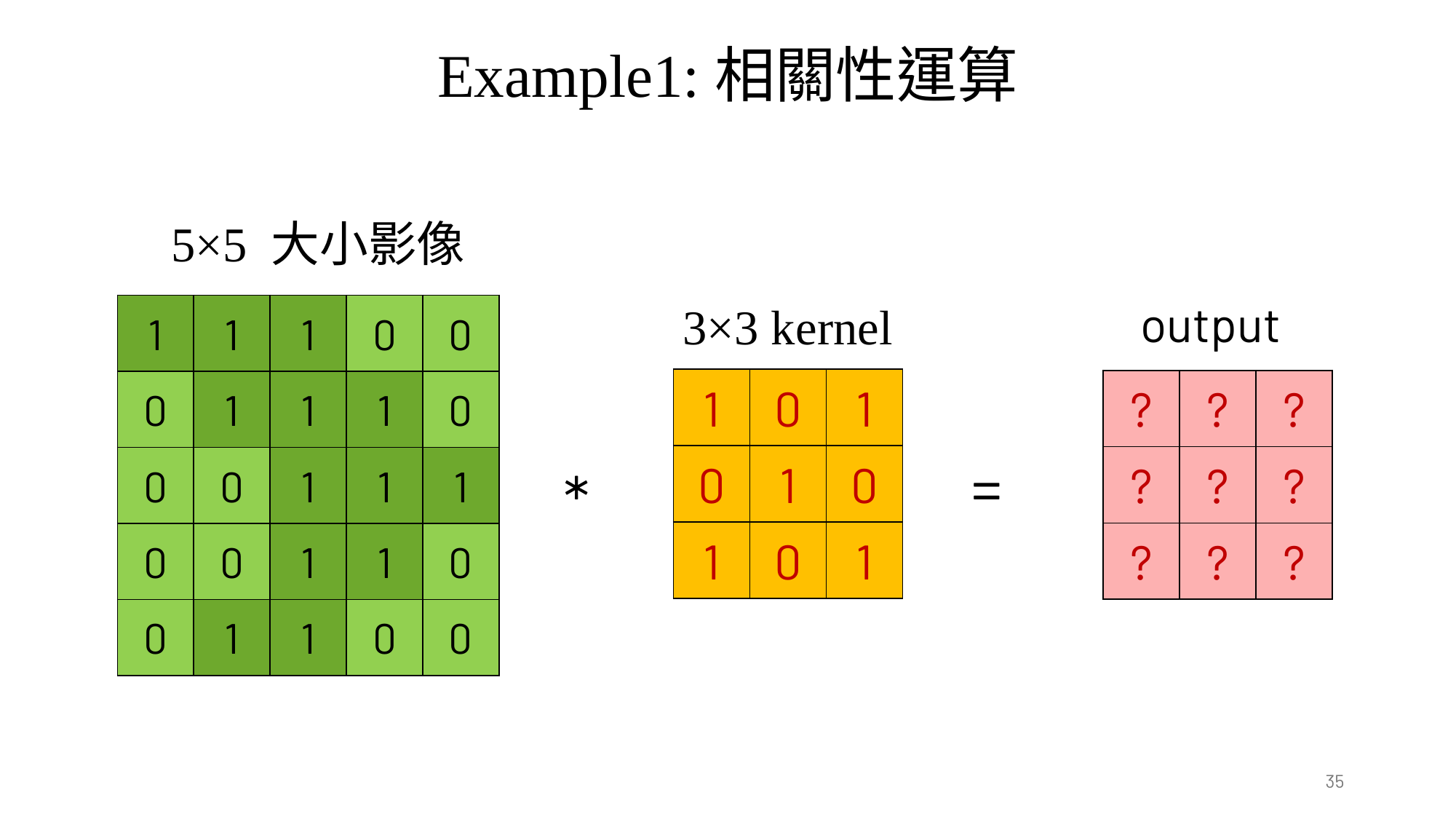

Example1:相關性運算
5×5 大小影像
output
3×3 kernel
| 1 | 1 | 1 | 0 | 0 |
| --- | --- | --- | --- | --- |
| 0 | 1 | 1 | 1 | 0 |
| 0 | 0 | 1 | 1 | 1 |
| 0 | 0 | 1 | 1 | 0 |
| 0 | 1 | 1 | 0 | 0 |
| 1 | 0 | 1 |
| --- | --- | --- |
| 0 | 1 | 0 |
| 1 | 0 | 1 |
| ? | ? | ? |
| --- | --- | --- |
| ? | ? | ? |
| ? | ? | ? |
=
*
35